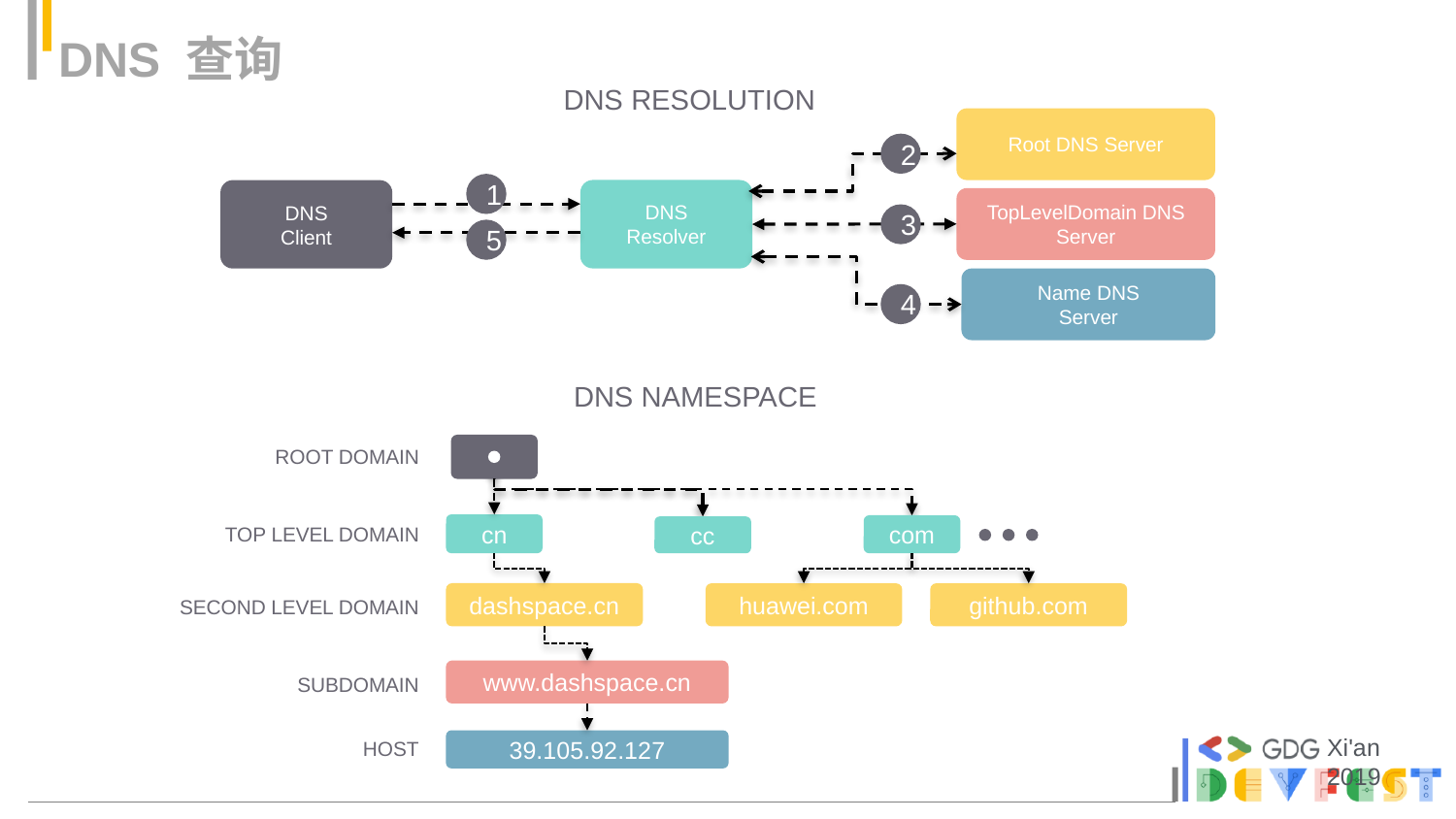

DNS 查询
DNS RESOLUTION
Root DNS Server
2
1
DNS
Resolver
DNS
Client
TopLevelDomain DNS
Server
3
5
Name DNS
Server
4
DNS NAMESPACE

ROOT DOMAIN

TOP LEVEL DOMAIN
cn
com
cc

dashspace.cn
huawei.com
github.com
SECOND LEVEL DOMAIN
www.dashspace.cn
SUBDOMAIN
HOST
39.105.92.127